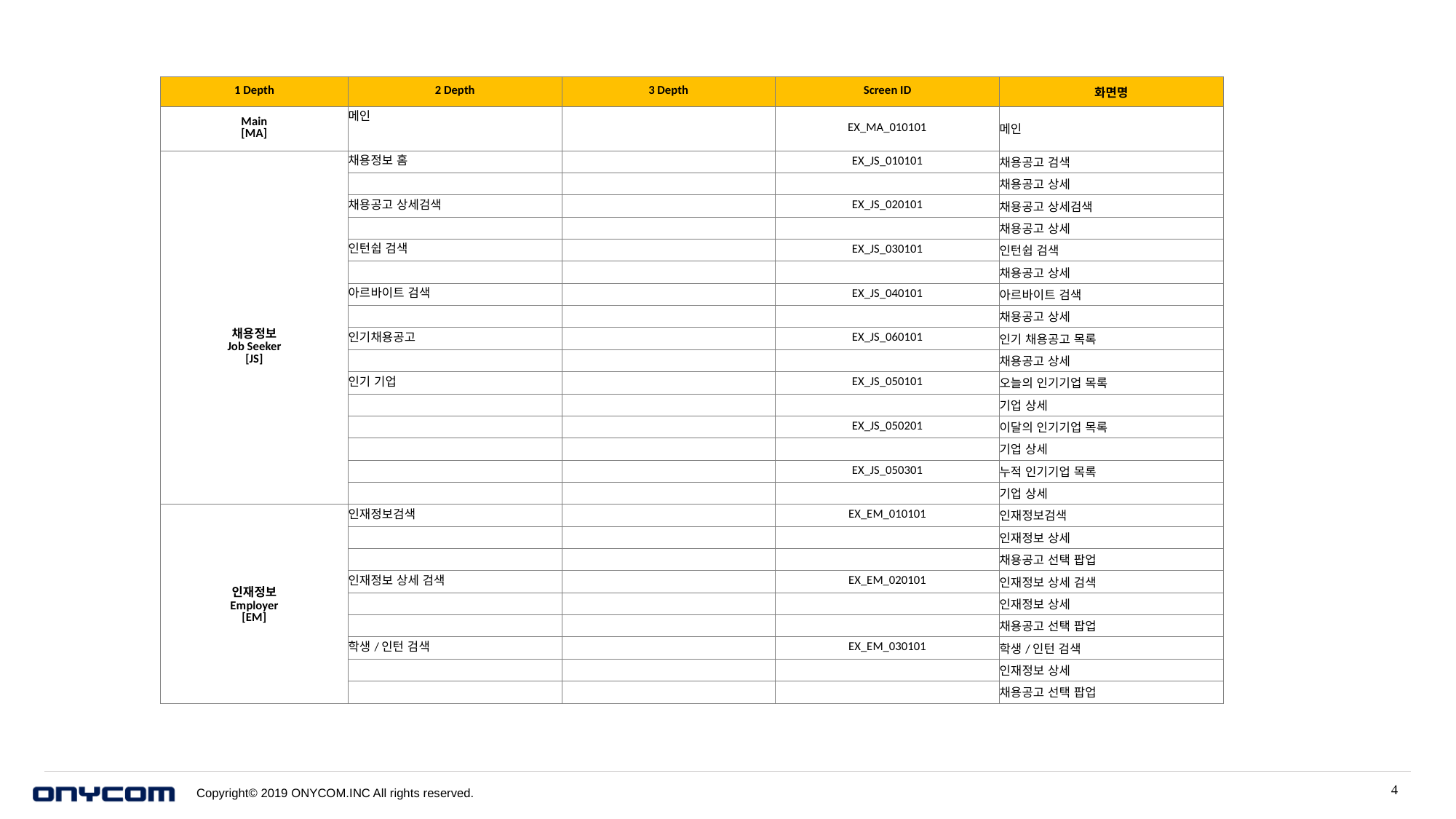

| 1 Depth | 2 Depth | 3 Depth | Screen ID | 화면명 |
| --- | --- | --- | --- | --- |
| Main [MA] | 메인 |  | EX\_MA\_010101 | 메인 |
| 채용정보 Job Seeker [JS] | 채용정보 홈 |  | EX\_JS\_010101 | 채용공고 검색 |
|  |  |  |  | 채용공고 상세 |
|  | 채용공고 상세검색 |  | EX\_JS\_020101 | 채용공고 상세검색 |
|  |  |  |  | 채용공고 상세 |
|  | 인턴쉽 검색 |  | EX\_JS\_030101 | 인턴쉽 검색 |
|  |  |  |  | 채용공고 상세 |
|  | 아르바이트 검색 |  | EX\_JS\_040101 | 아르바이트 검색 |
|  |  |  |  | 채용공고 상세 |
|  | 인기채용공고 |  | EX\_JS\_060101 | 인기 채용공고 목록 |
|  |  |  |  | 채용공고 상세 |
|  | 인기 기업 |  | EX\_JS\_050101 | 오늘의 인기기업 목록 |
|  |  |  |  | 기업 상세 |
|  |  |  | EX\_JS\_050201 | 이달의 인기기업 목록 |
|  |  |  |  | 기업 상세 |
|  |  |  | EX\_JS\_050301 | 누적 인기기업 목록 |
|  |  |  |  | 기업 상세 |
| 인재정보 Employer [EM] | 인재정보검색 |  | EX\_EM\_010101 | 인재정보검색 |
|  |  |  |  | 인재정보 상세 |
|  |  |  |  | 채용공고 선택 팝업 |
|  | 인재정보 상세 검색 |  | EX\_EM\_020101 | 인재정보 상세 검색 |
|  |  |  |  | 인재정보 상세 |
|  |  |  |  | 채용공고 선택 팝업 |
|  | 학생/인턴 검색 |  | EX\_EM\_030101 | 학생/인턴 검색 |
|  |  |  |  | 인재정보 상세 |
|  |  |  |  | 채용공고 선택 팝업 |
4